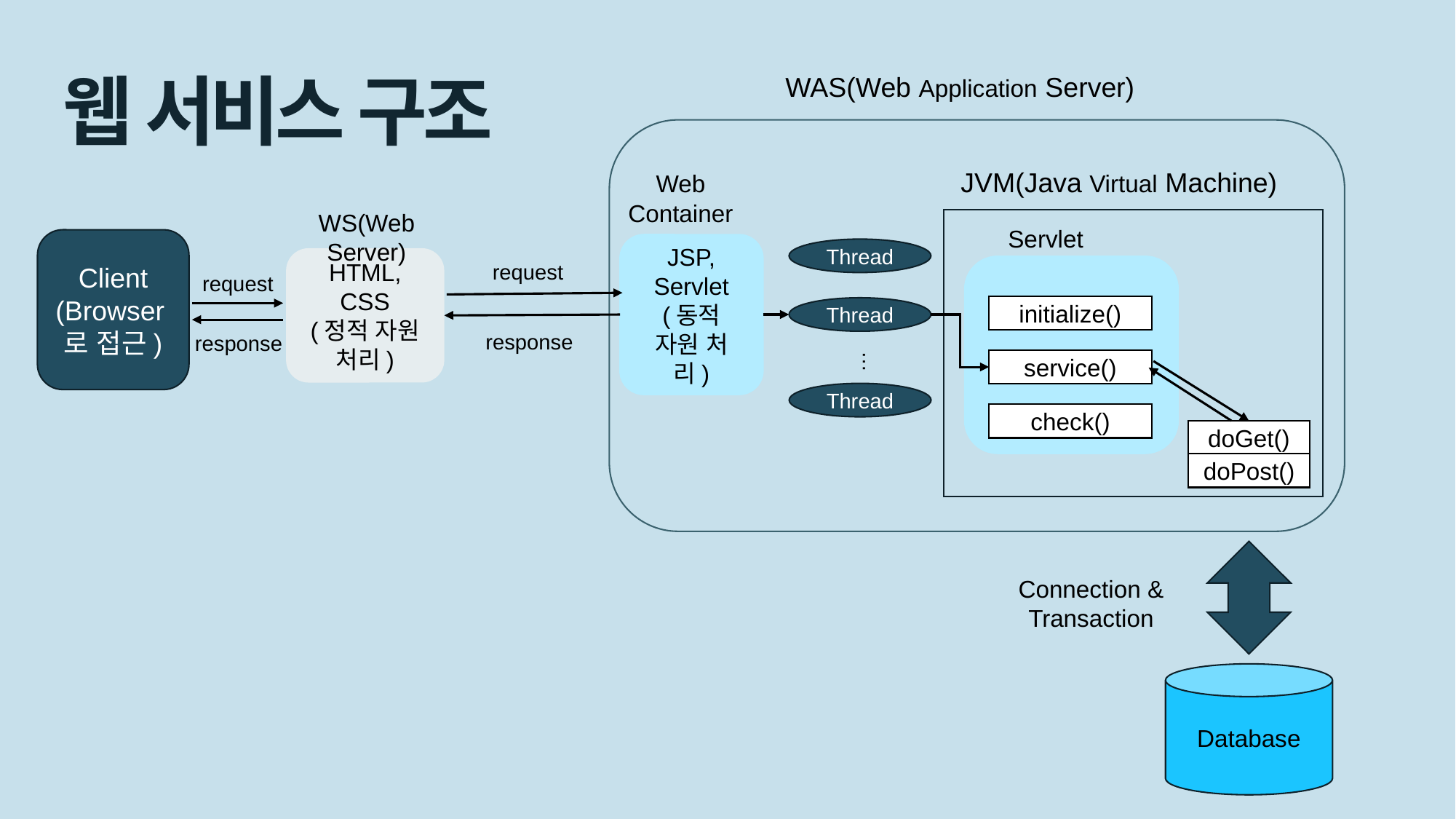

웹 서비스 구조
WAS(Web Application Server)

Web Container
JVM(Java Virtual Machine)

Servlet
JSP,
Servlet
(동적 자원 처리)
Thread

initialize()
Thread
…
service()
Thread
check()
doGet()
doPost()
WS(Web Server)
Client
(Browser로 접근)
HTML, CSS
(정적 자원 처리)
request
request
response
response

Connection &
Transaction
Database